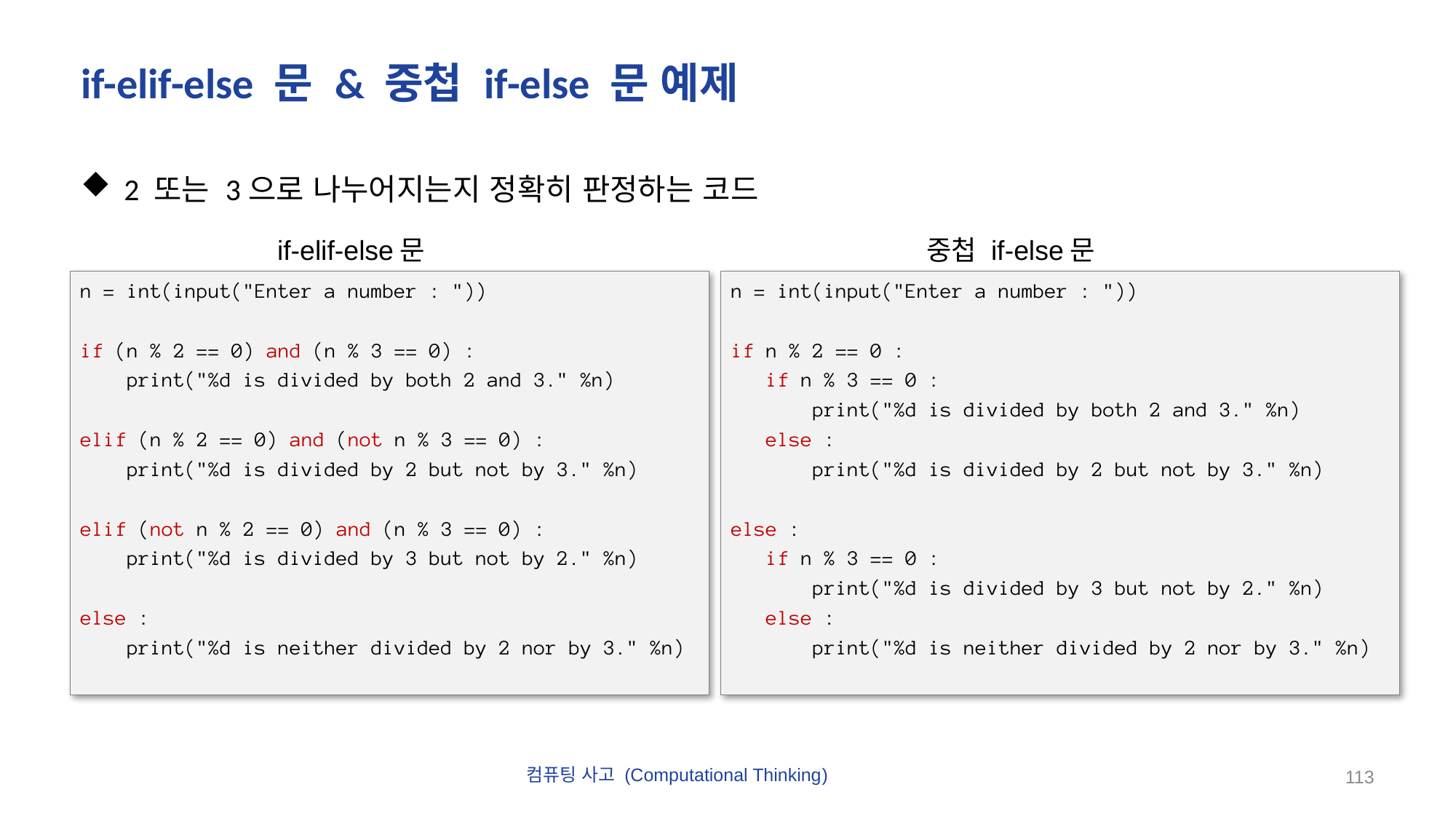

# if-elif-else 문 & 중첩 if-else 문 예제
2 또는 3으로 나누어지는지 정확히 판정하는 코드
if-elif-else문
중첩 if-else문
n = int(input("Enter a number : "))

if n % 2 == 0 :
   if n % 3 == 0 :
       print("%d is divided by both 2 and 3." %n)
   else :
       print("%d is divided by 2 but not by 3." %n)

else :
   if n % 3 == 0 :
       print("%d is divided by 3 but not by 2." %n)
   else :
       print("%d is neither divided by 2 nor by 3." %n)
n = int(input("Enter a number : "))

if (n % 2 == 0) and (n % 3 == 0) :
    print("%d is divided by both 2 and 3." %n)

elif (n % 2 == 0) and (not n % 3 == 0) :
    print("%d is divided by 2 but not by 3." %n)

elif (not n % 2 == 0) and (n % 3 == 0) :
    print("%d is divided by 3 but not by 2." %n)

else :
    print("%d is neither divided by 2 nor by 3." %n)